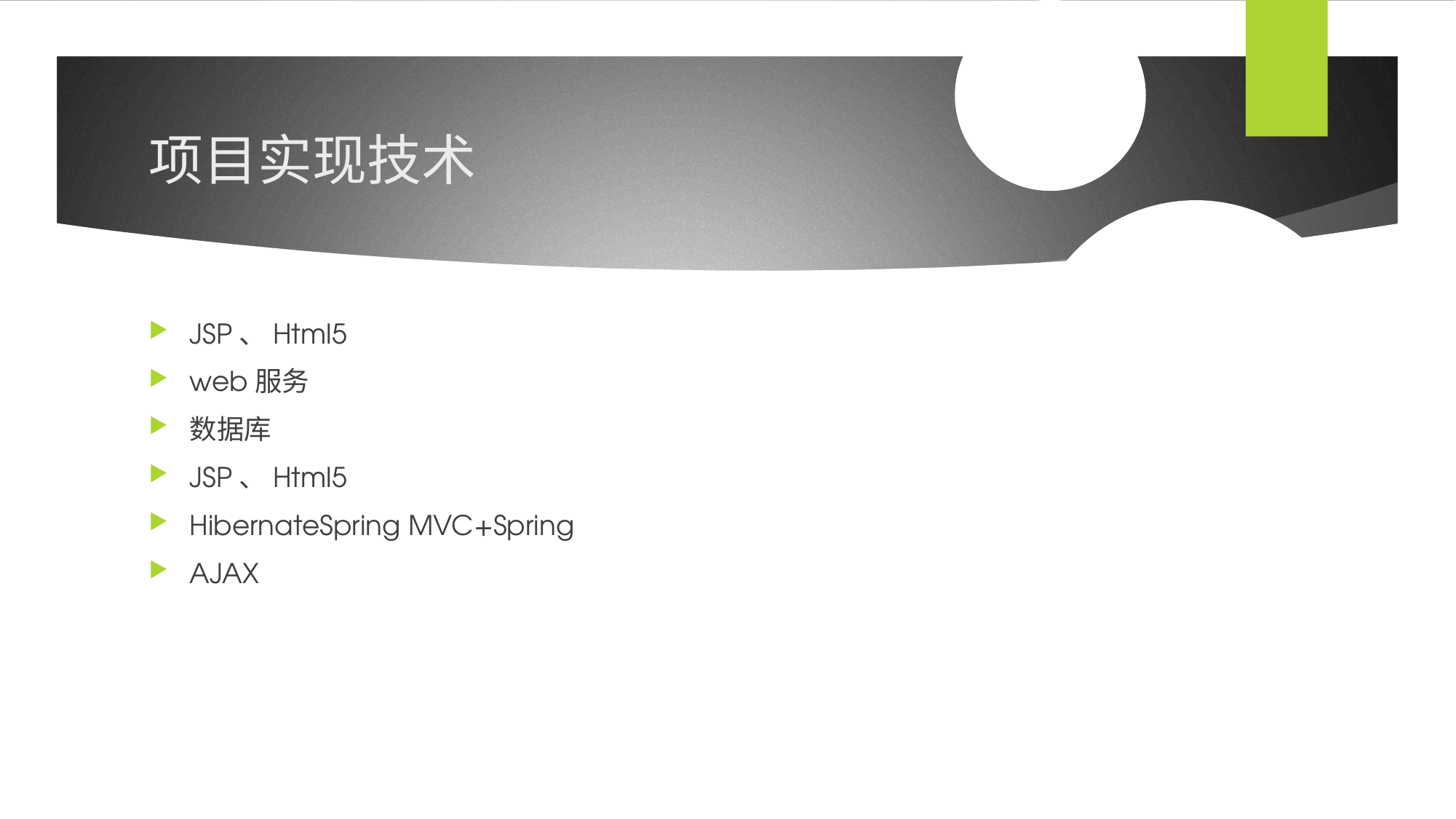

JSP、Html5
web服务
数据库
JSP、Html5
HibernateSpring MVC+Spring
AJAX
# 项目实现技术